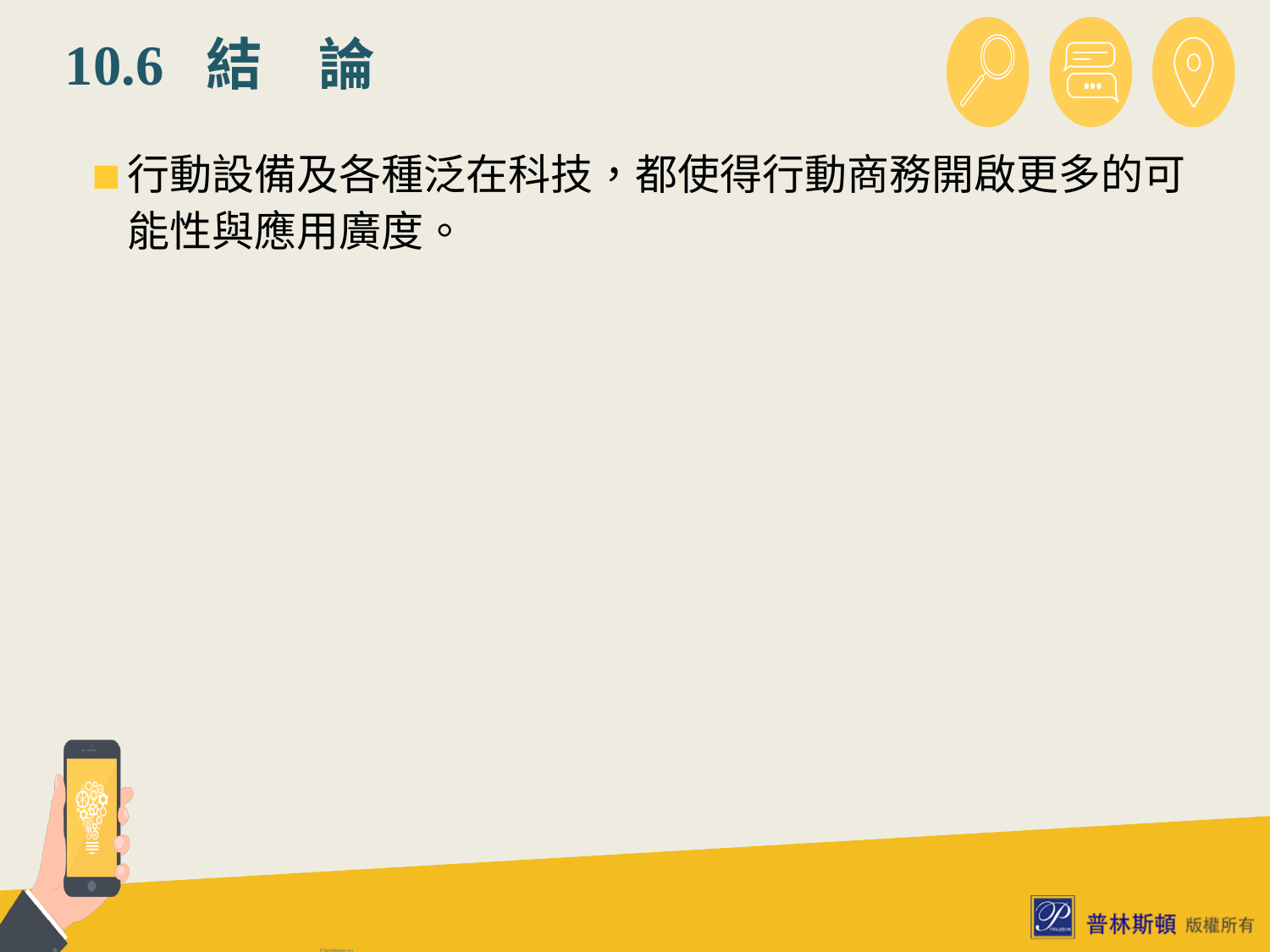

# 10.6  結　論
行動設備及各種泛在科技，都使得行動商務開啟更多的可能性與應用廣度。